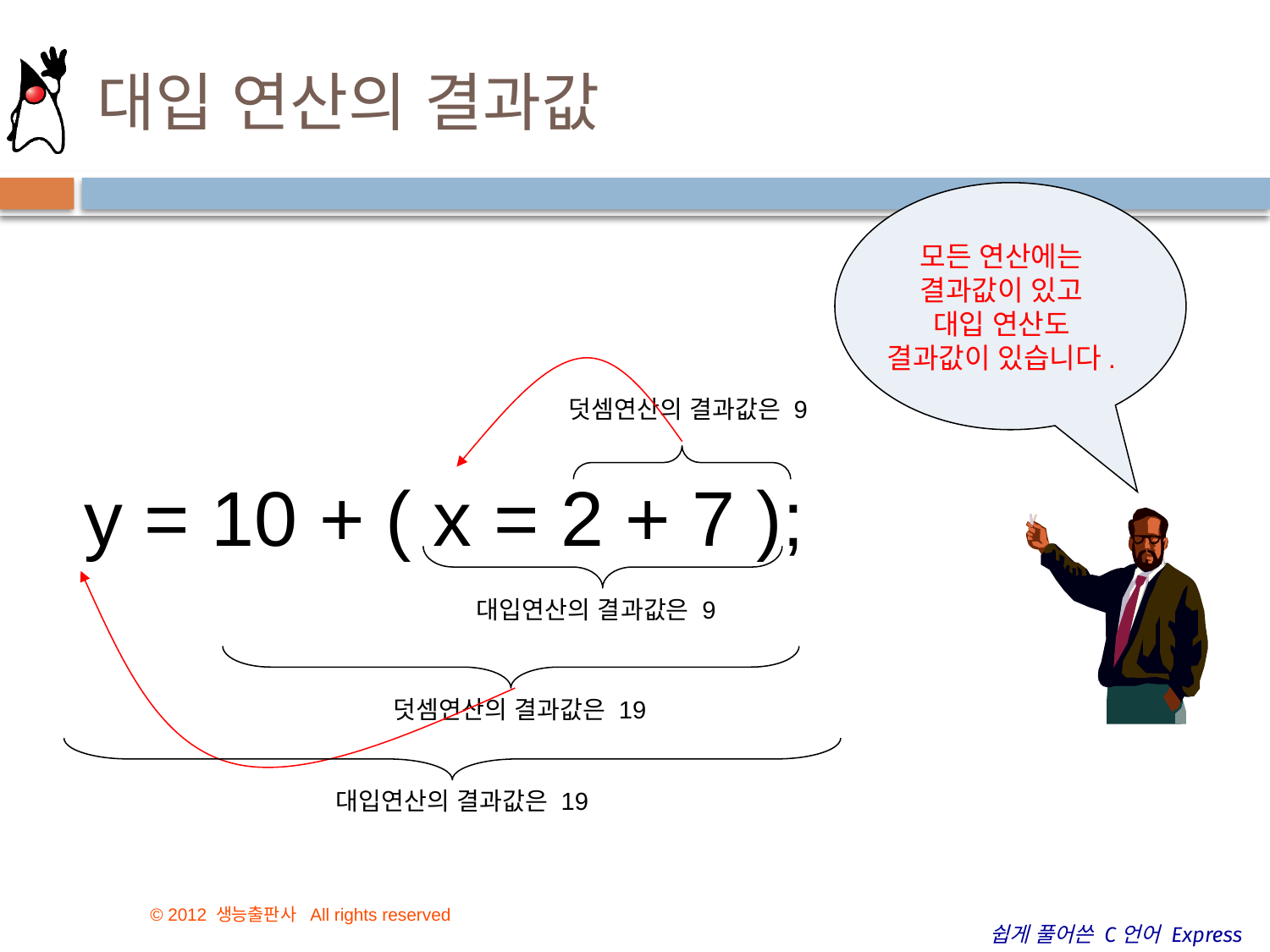

# 대입 연산의 결과값

모든 연산에는
결과값이 있고
대입 연산도
결과값이 있습니다.

덧셈연산의 결과값은 9

y = 10 + ( x = 2 + 7 );

대입연산의 결과값은 9
덧셈연산의 결과값은 19
대입연산의 결과값은 19